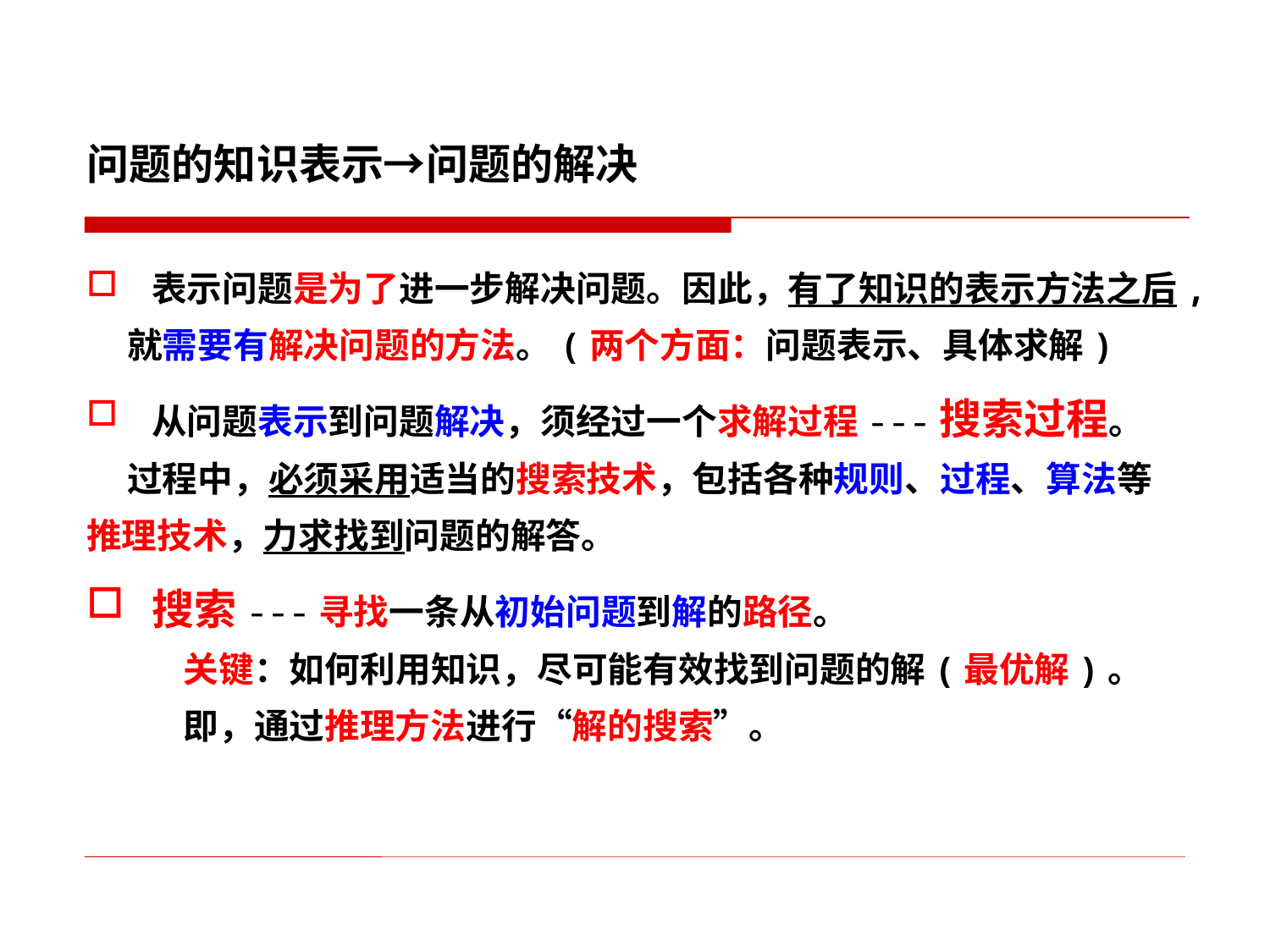

问题的知识表示→问题的解决
表示问题是为了进一步解决问题。因此，有了知识的表示方法之后,
    就需要有解决问题的方法。(两个方面：问题表示、具体求解)
从问题表示到问题解决，须经过一个求解过程---搜索过程。
    过程中，必须采用适当的搜索技术，包括各种规则、过程、算法等
推理技术，力求找到问题的解答。
搜索---寻找一条从初始问题到解的路径。
           关键：如何利用知识，尽可能有效找到问题的解(最优解)。
           即，通过推理方法进行“解的搜索”。